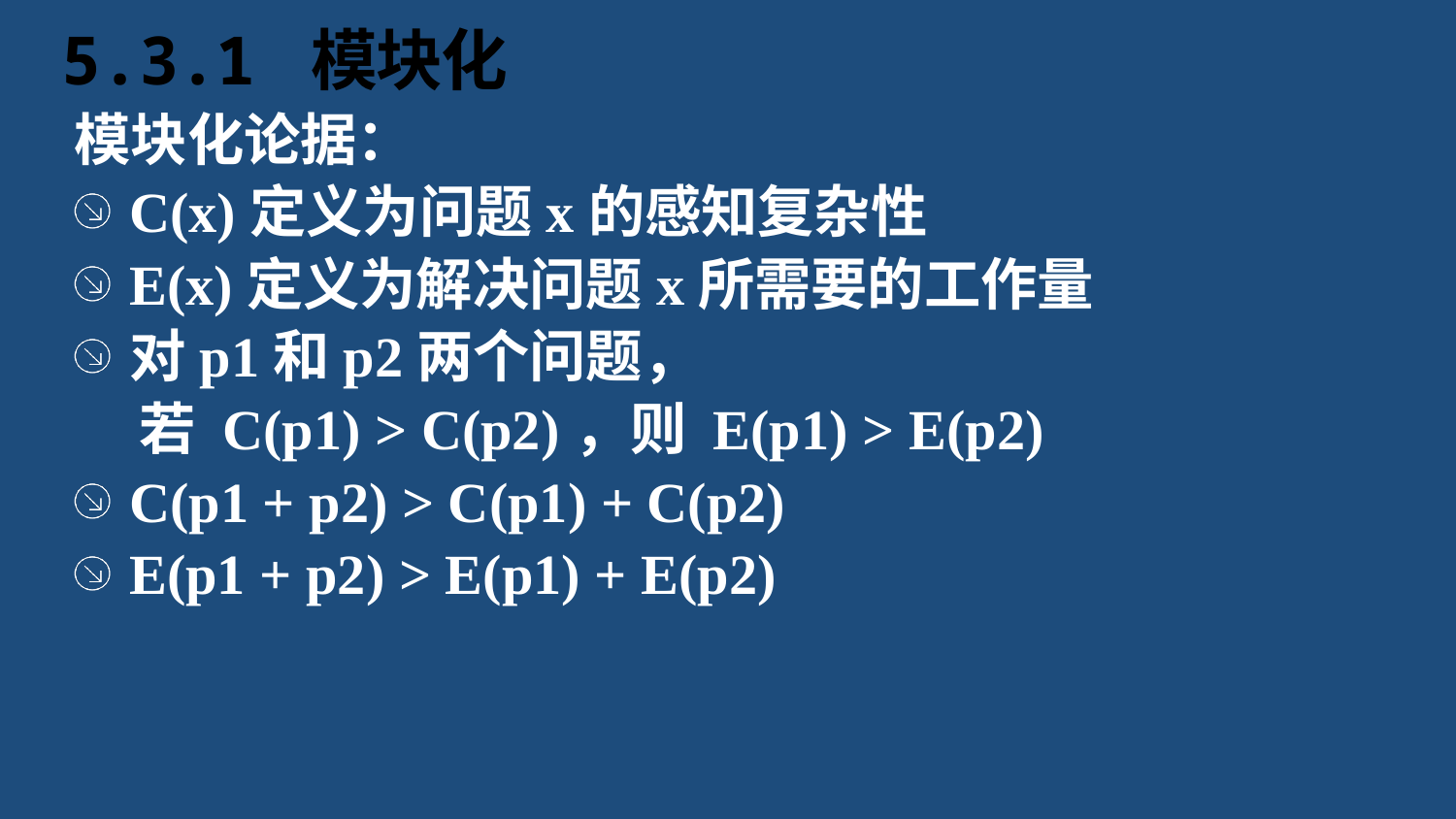

# 5.3.1 模块化
模块化论据：
C(x)定义为问题x的感知复杂性
E(x)定义为解决问题x所需要的工作量
对p1和p2两个问题，
    若 C(p1) > C(p2)，则 E(p1) > E(p2)
C(p1 + p2) > C(p1) + C(p2)
E(p1 + p2) > E(p1) + E(p2)